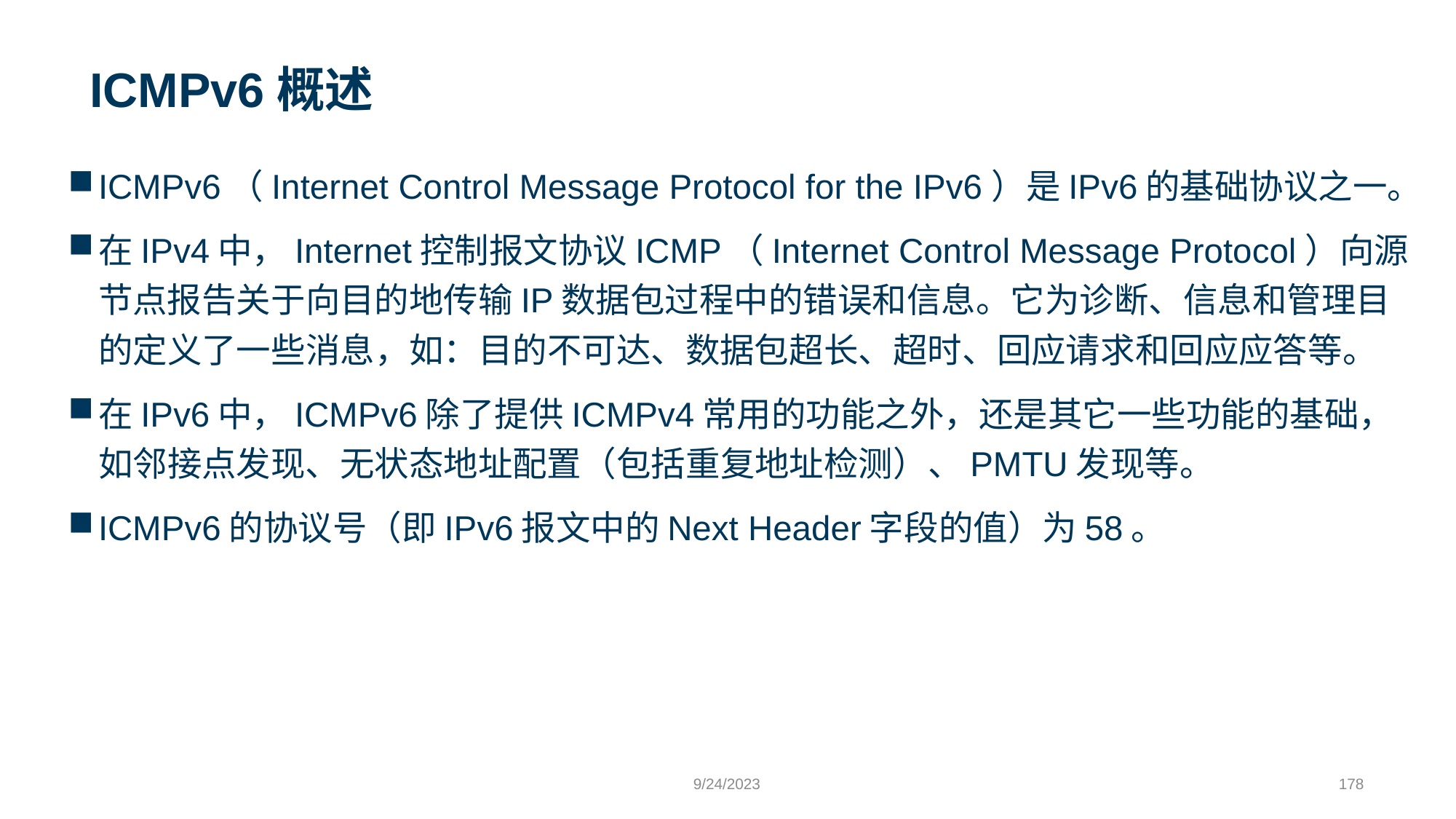

# ICMPv6概述
ICMPv6（Internet Control Message Protocol for the IPv6）是IPv6的基础协议之一。
在IPv4中，Internet控制报文协议ICMP（Internet Control Message Protocol）向源节点报告关于向目的地传输IP数据包过程中的错误和信息。它为诊断、信息和管理目的定义了一些消息，如：目的不可达、数据包超长、超时、回应请求和回应应答等。
在IPv6中，ICMPv6除了提供ICMPv4常用的功能之外，还是其它一些功能的基础，如邻接点发现、无状态地址配置（包括重复地址检测）、PMTU发现等。
ICMPv6的协议号（即IPv6报文中的Next Header字段的值）为58。

9/24/2023
178